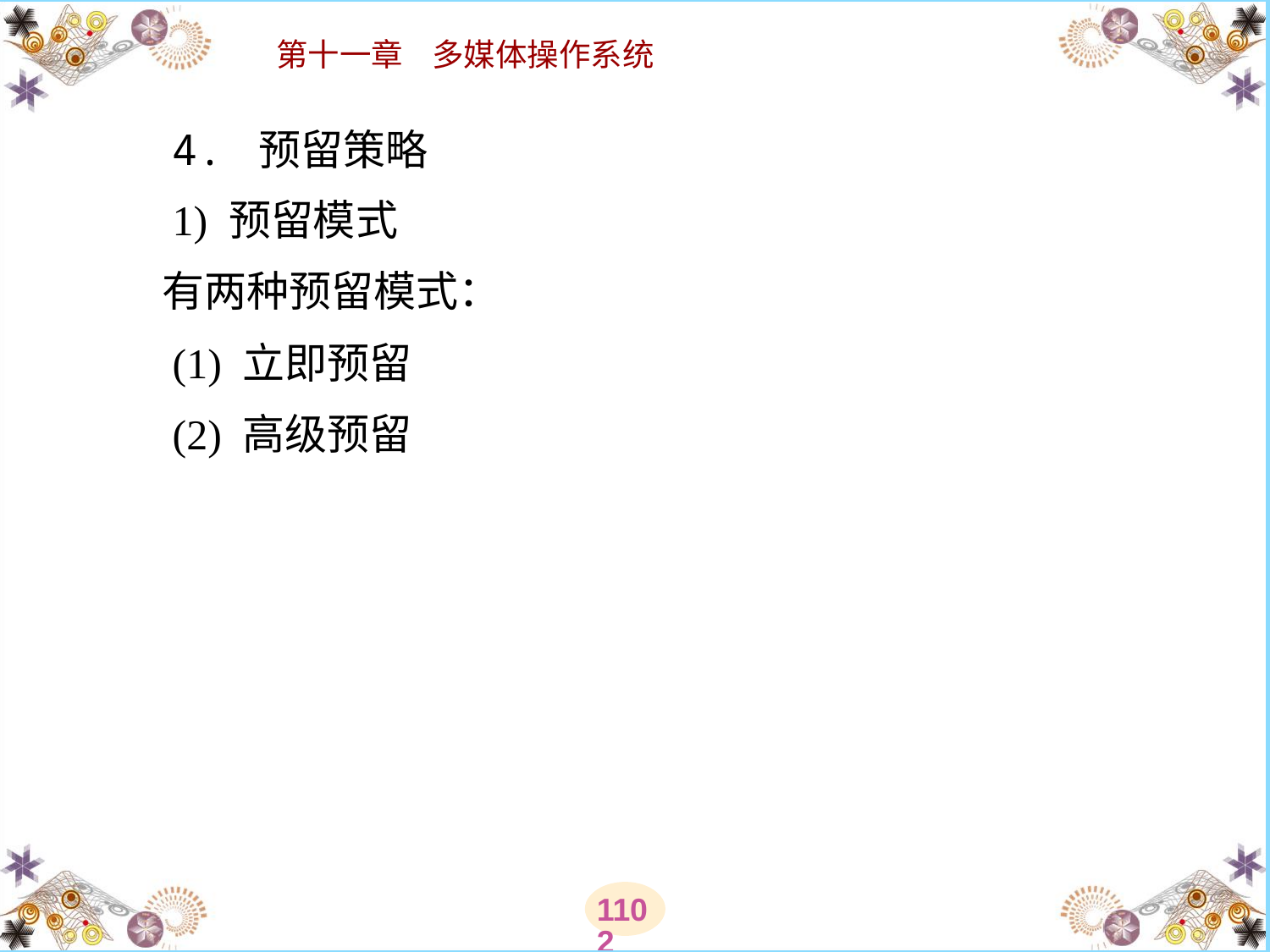

# 4. 预留策略 　　1) 预留模式 　　有两种预留模式： 　　(1) 立即预留 　　(2) 高级预留